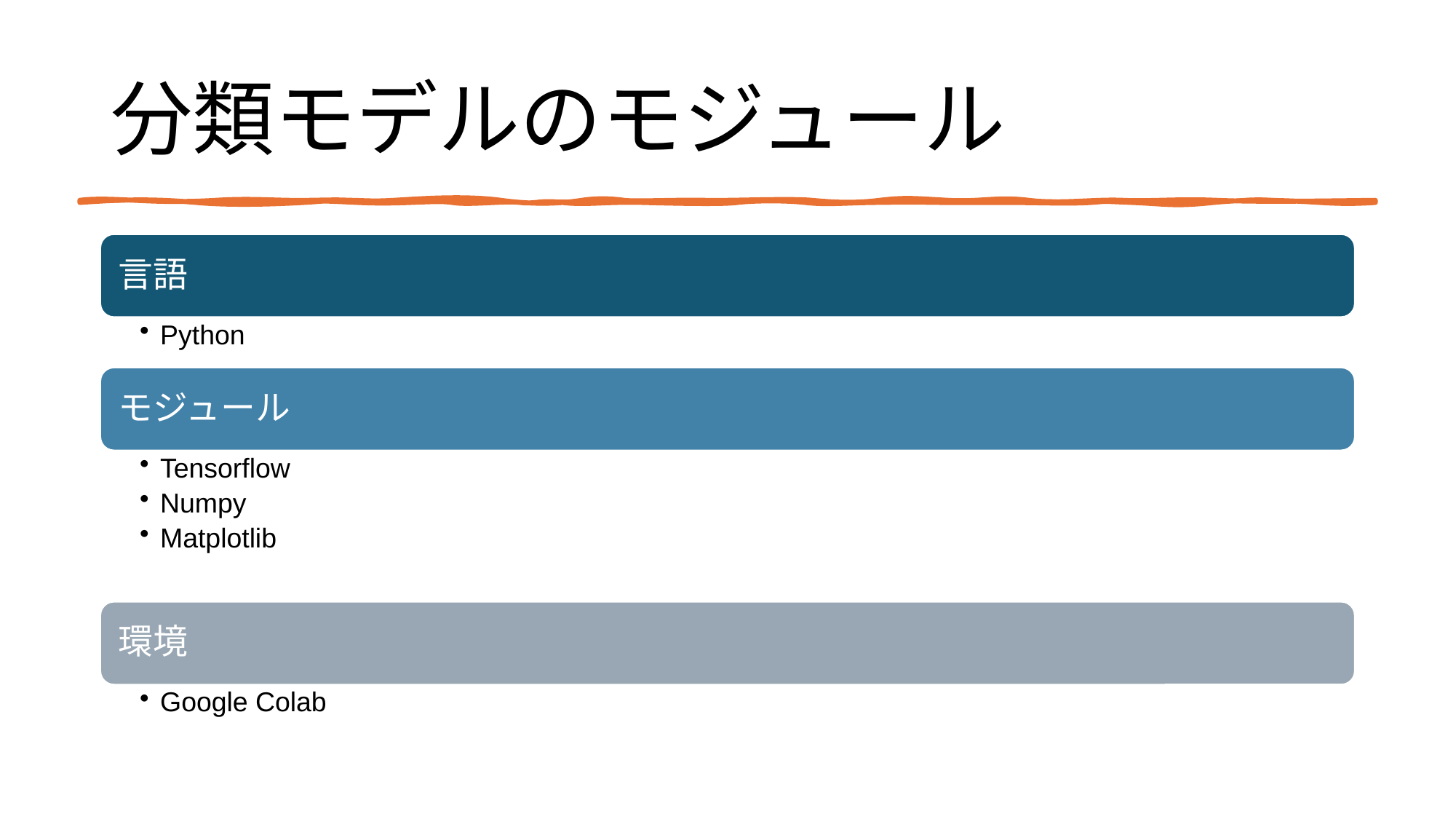

# 分類モデルのモジュール

言語
Python
モジュール
Tensorflow
Numpy
Matplotlib
環境
Google Colab